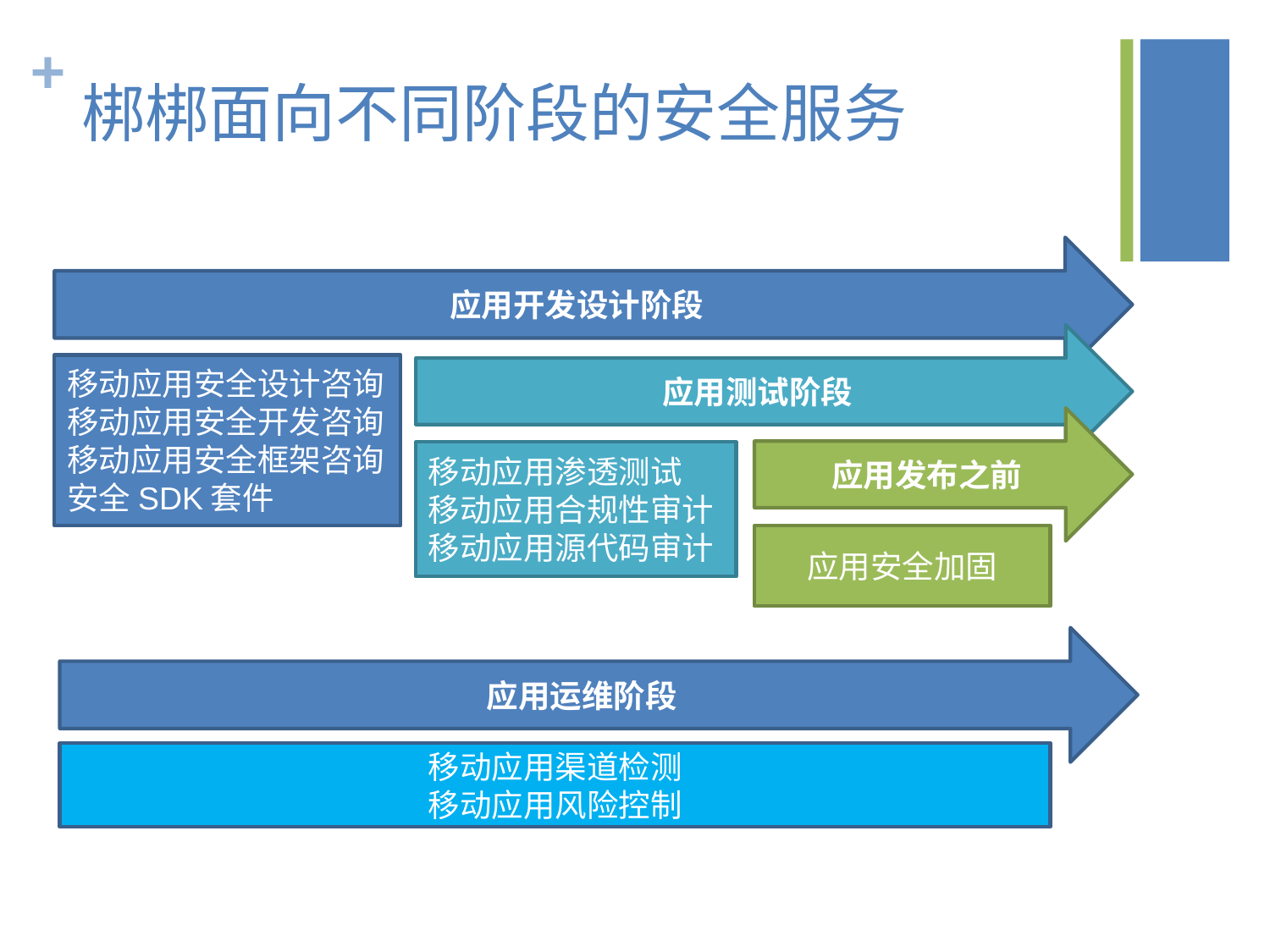

# 梆梆面向不同阶段的安全服务
应用开发设计阶段
应用测试阶段
移动应用安全设计咨询
移动应用安全开发咨询
移动应用安全框架咨询
安全SDK套件
应用发布之前
移动应用渗透测试
移动应用合规性审计
移动应用源代码审计
应用安全加固
应用运维阶段
移动应用渠道检测
移动应用风险控制